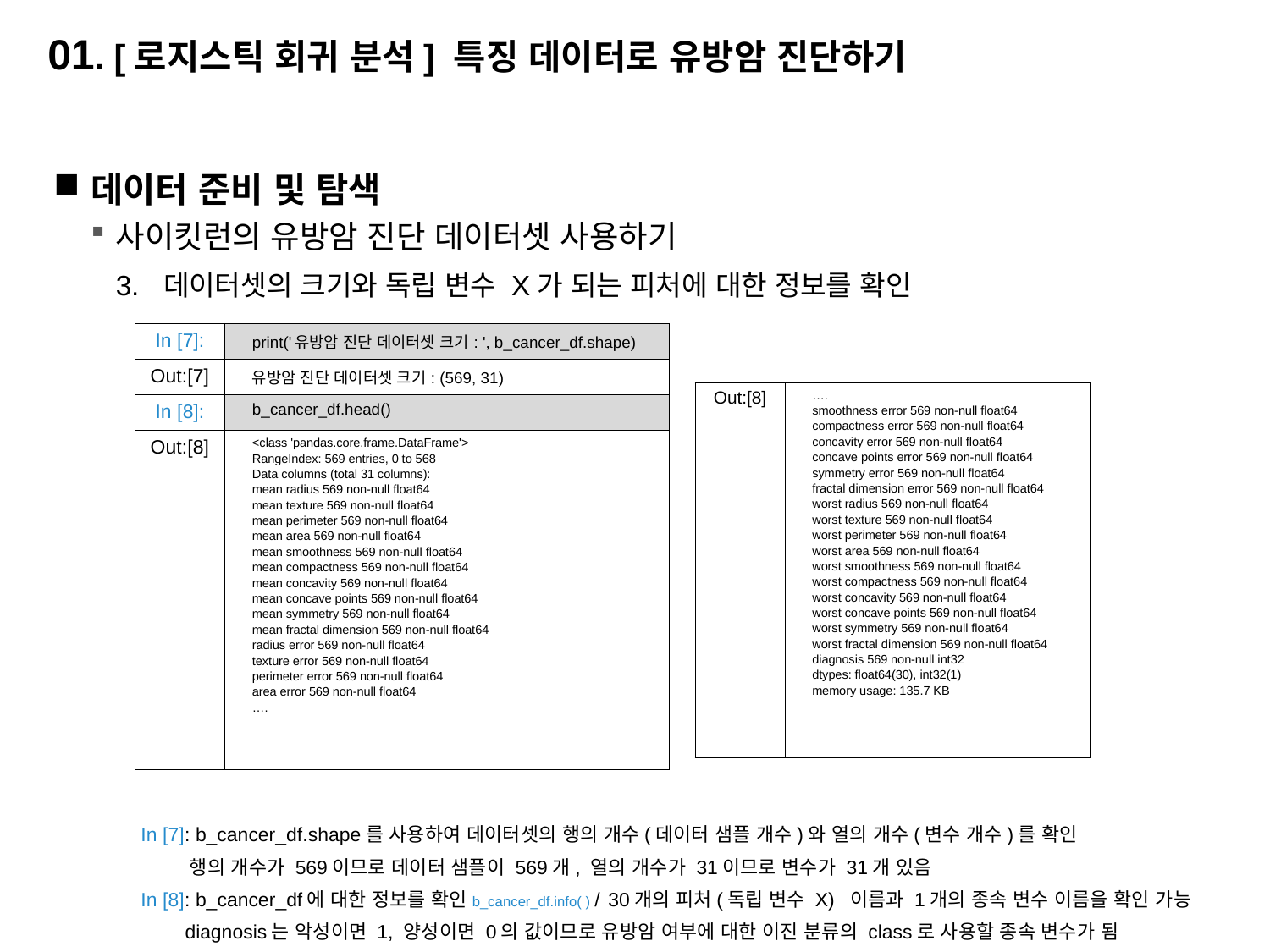

# 01. [로지스틱 회귀 분석] 특징 데이터로 유방암 진단하기
데이터 준비 및 탐색
사이킷런의 유방암 진단 데이터셋 사용하기
데이터셋의 크기와 독립 변수 X가 되는 피처에 대한 정보를 확인

In [7]: b_cancer_df.shape를 사용하여 데이터셋의 행의 개수(데이터 샘플 개수)와 열의 개수(변수 개수)를 확인
        행의 개수가 569이므로 데이터 샘플이 569개, 열의 개수가 31이므로 변수가 31개 있음
In [8]: b_cancer_df에 대한 정보를 확인b_cancer_df.info( ) /  30개의 피처(독립 변수 X)  이름과 1개의 종속 변수 이름을 확인 가능
        diagnosis는 악성이면 1, 양성이면 0의 값이므로 유방암 여부에 대한 이진 분류의 class로 사용할 종속 변수가 됨
| In [7]: | print('유방암 진단 데이터셋 크기: ', b\_cancer\_df.shape) |
| --- | --- |
| Out:[7] | 유방암 진단 데이터셋 크기: (569, 31) |
| In [8]: | b\_cancer\_df.head() |
| Out:[8] | <class 'pandas.core.frame.DataFrame'> RangeIndex: 569 entries, 0 to 568 Data columns (total 31 columns): mean radius 569 non-null float64 mean texture 569 non-null float64 mean perimeter 569 non-null float64 mean area 569 non-null float64 mean smoothness 569 non-null float64 mean compactness 569 non-null float64 mean concavity 569 non-null float64 mean concave points 569 non-null float64 mean symmetry 569 non-null float64 mean fractal dimension 569 non-null float64 radius error 569 non-null float64 texture error 569 non-null float64 perimeter error 569 non-null float64 area error 569 non-null float64 …. |
| Out:[8] | …. smoothness error 569 non-null float64 compactness error 569 non-null float64 concavity error 569 non-null float64 concave points error 569 non-null float64 symmetry error 569 non-null float64 fractal dimension error 569 non-null float64 worst radius 569 non-null float64 worst texture 569 non-null float64 worst perimeter 569 non-null float64 worst area 569 non-null float64 worst smoothness 569 non-null float64 worst compactness 569 non-null float64 worst concavity 569 non-null float64 worst concave points 569 non-null float64 worst symmetry 569 non-null float64 worst fractal dimension 569 non-null float64 diagnosis 569 non-null int32 dtypes: float64(30), int32(1) memory usage: 135.7 KB |
| --- | --- |